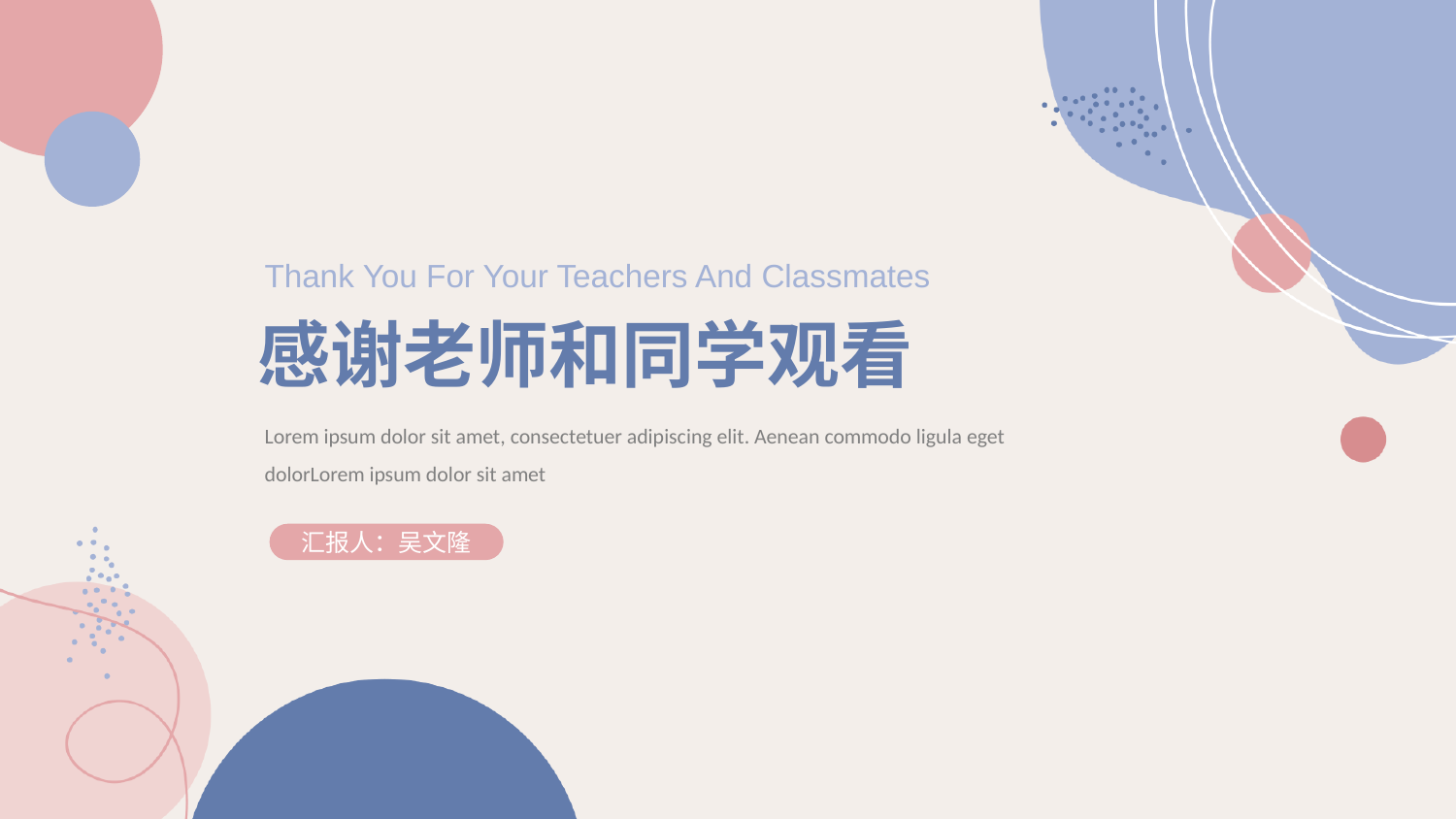

Thank You For Your Teachers And Classmates
感谢老师和同学观看
Lorem ipsum dolor sit amet, consectetuer adipiscing elit. Aenean commodo ligula eget dolorLorem ipsum dolor sit amet
汇报人：吴文隆